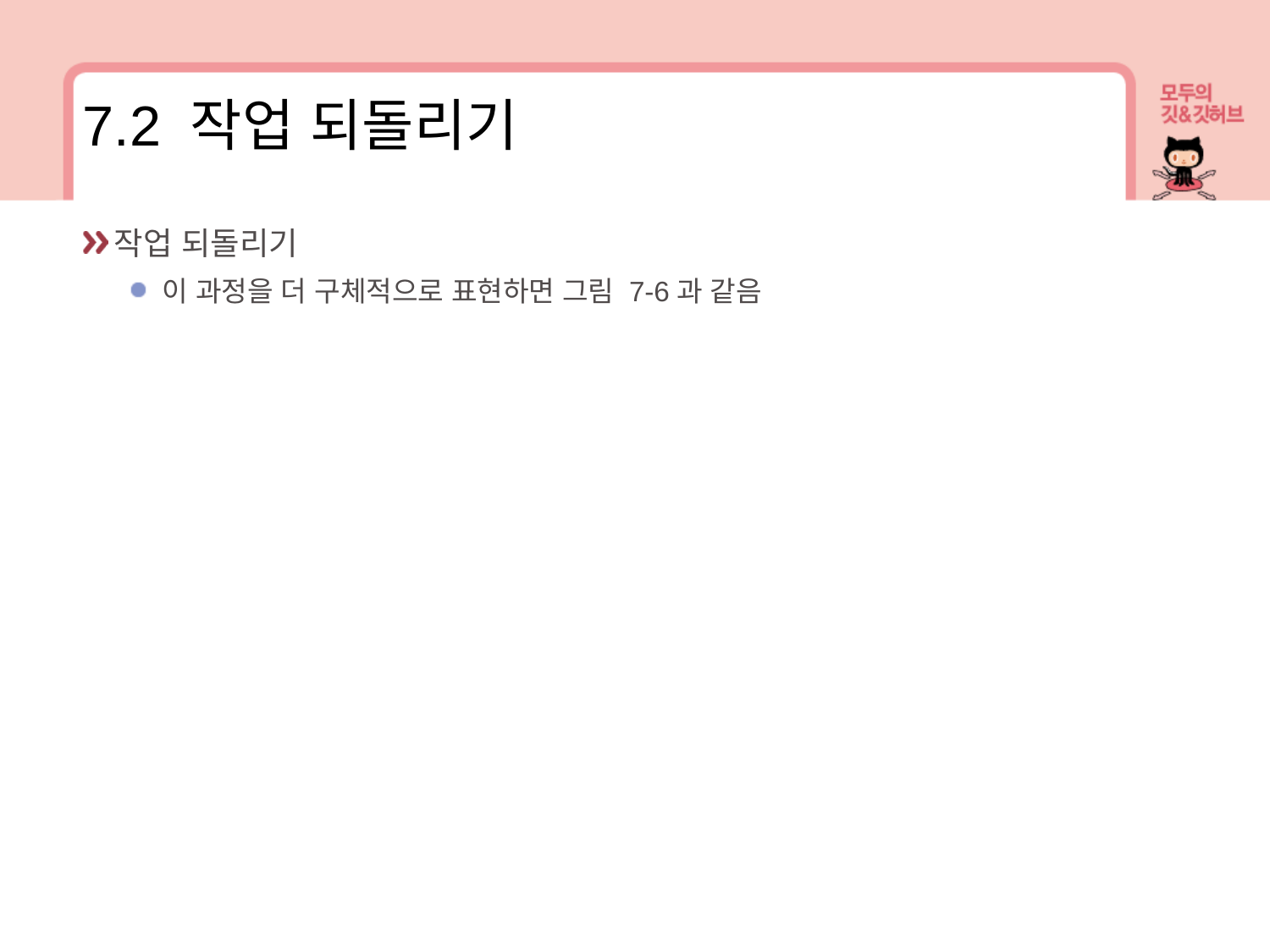

7.2 작업 되돌리기
작업 되돌리기
이 과정을 더 구체적으로 표현하면 그림 7-6과 같음